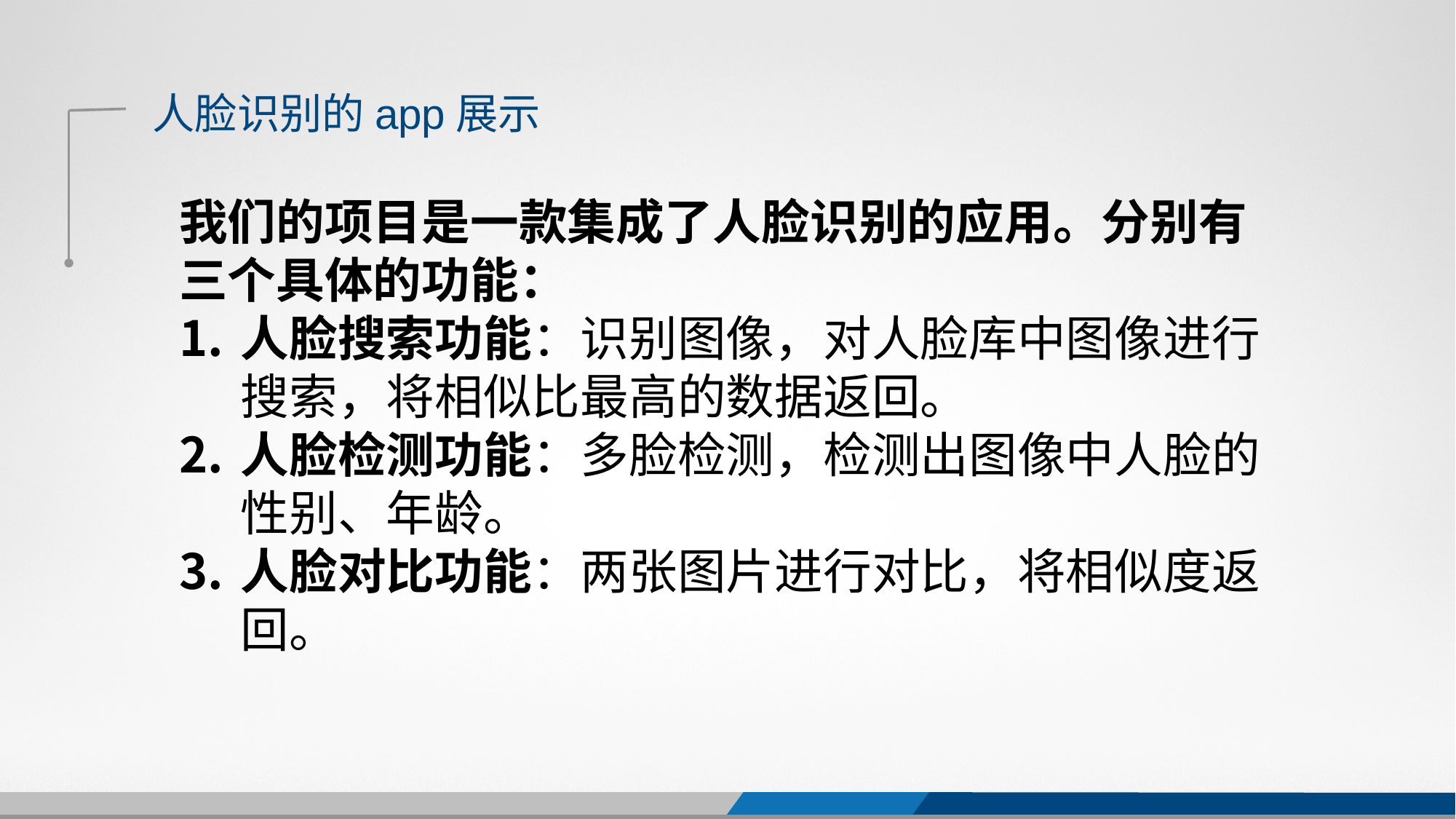

人脸识别的app展示
我们的项目是一款集成了人脸识别的应用。分别有三个具体的功能：
人脸搜索功能：识别图像，对人脸库中图像进行搜索，将相似比最高的数据返回。
人脸检测功能：多脸检测，检测出图像中人脸的性别、年龄。
人脸对比功能：两张图片进行对比，将相似度返回。